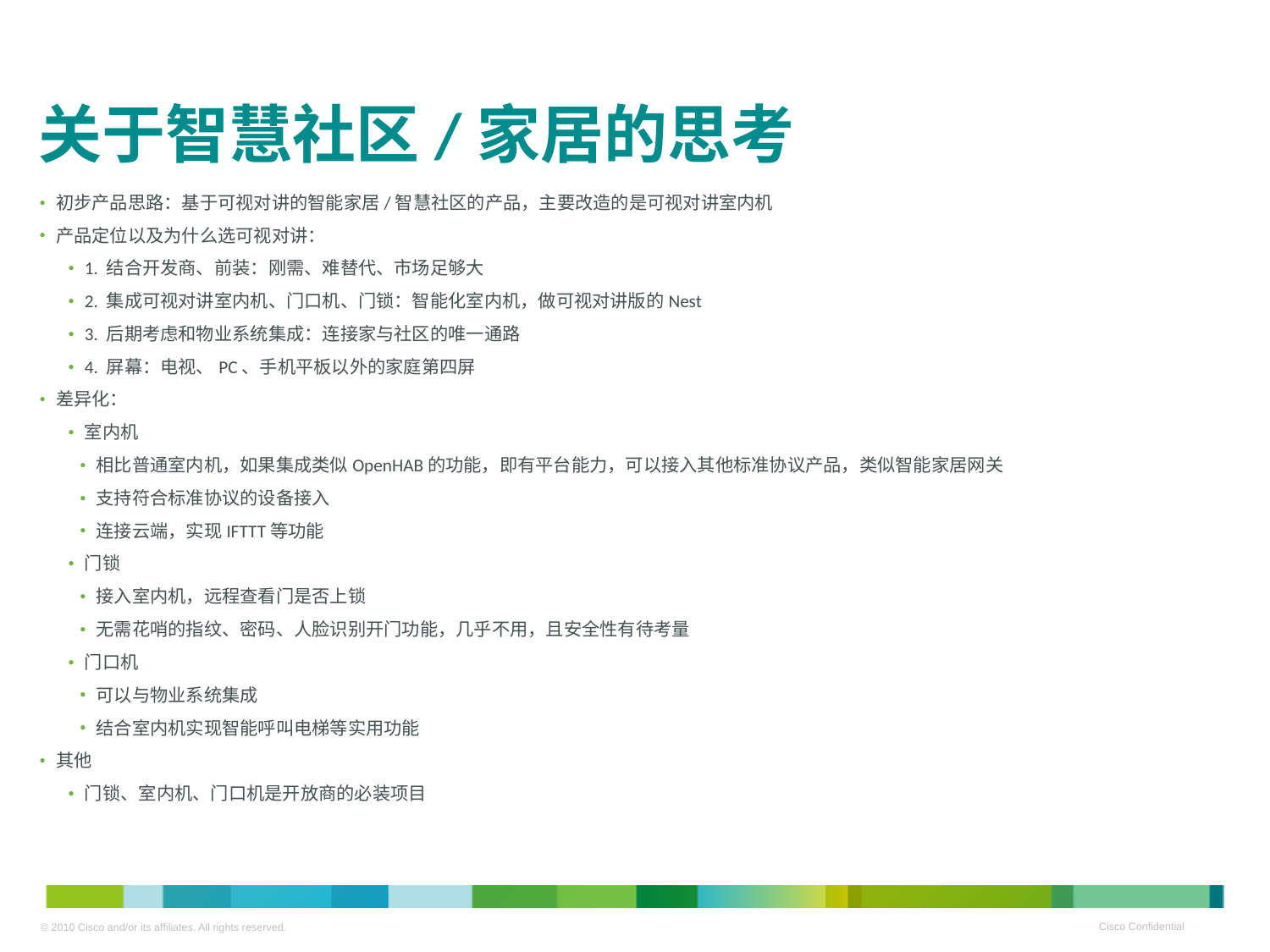

# 关于智慧社区/家居的思考
初步产品思路：基于可视对讲的智能家居/智慧社区的产品，主要改造的是可视对讲室内机
产品定位以及为什么选可视对讲：
1. 结合开发商、前装：刚需、难替代、市场足够大
2. 集成可视对讲室内机、门口机、门锁：智能化室内机，做可视对讲版的Nest
3. 后期考虑和物业系统集成：连接家与社区的唯一通路
4. 屏幕：电视、PC、手机平板以外的家庭第四屏
差异化：
室内机
相比普通室内机，如果集成类似OpenHAB的功能，即有平台能力，可以接入其他标准协议产品，类似智能家居网关
支持符合标准协议的设备接入
连接云端，实现IFTTT等功能
门锁
接入室内机，远程查看门是否上锁
无需花哨的指纹、密码、人脸识别开门功能，几乎不用，且安全性有待考量
门口机
可以与物业系统集成
结合室内机实现智能呼叫电梯等实用功能
其他
门锁、室内机、门口机是开放商的必装项目
21